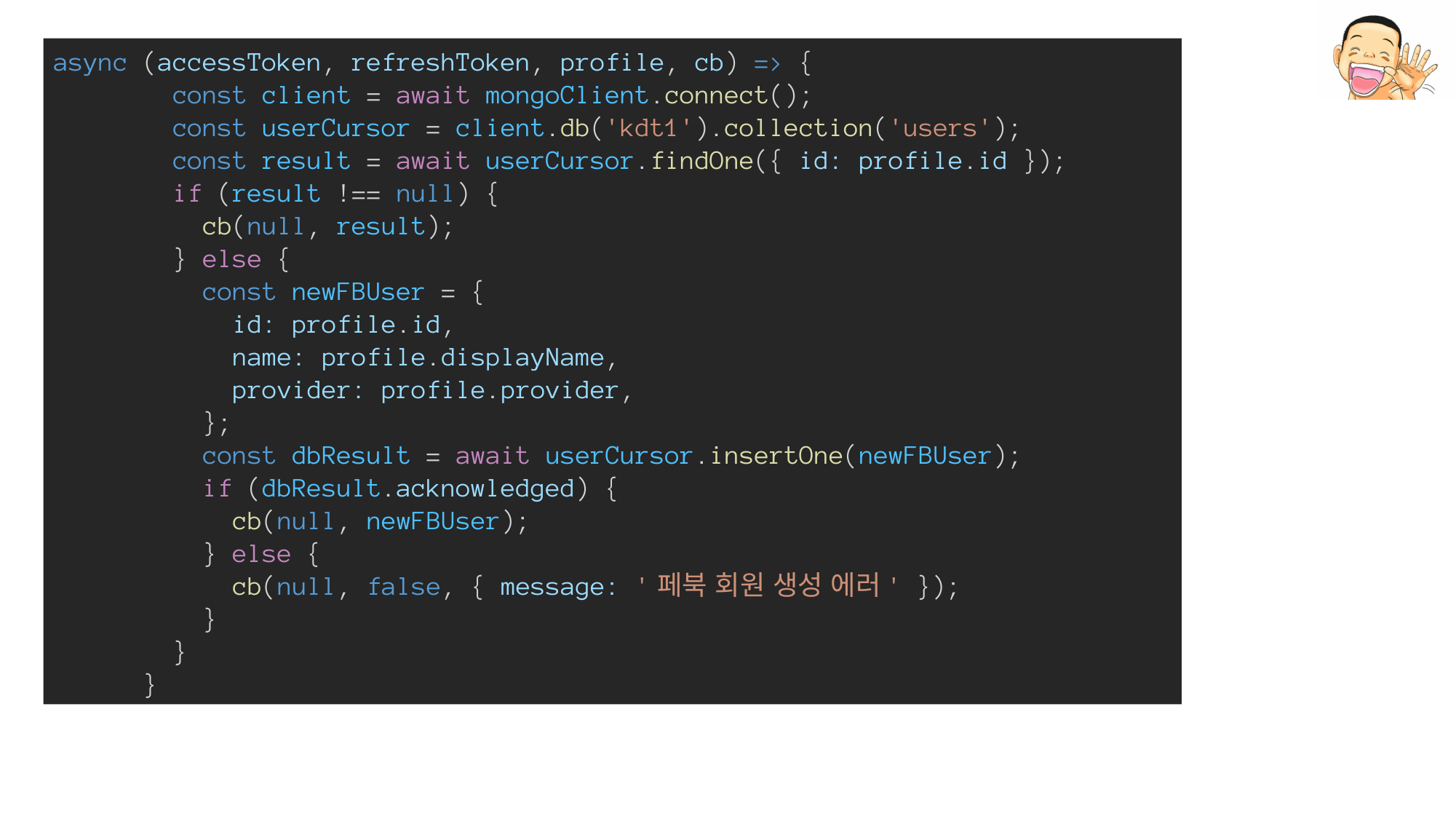

async (accessToken, refreshToken, profile, cb) => {
        const client = await mongoClient.connect();
        const userCursor = client.db('kdt1').collection('users');
        const result = await userCursor.findOne({ id: profile.id });
        if (result !== null) {
          cb(null, result);
        } else {
          const newFBUser = {
            id: profile.id,
            name: profile.displayName,
            provider: profile.provider,
          };
          const dbResult = await userCursor.insertOne(newFBUser);
          if (dbResult.acknowledged) {
            cb(null, newFBUser);
          } else {
            cb(null, false, { message: '페북 회원 생성 에러' });
          }
        }
      }